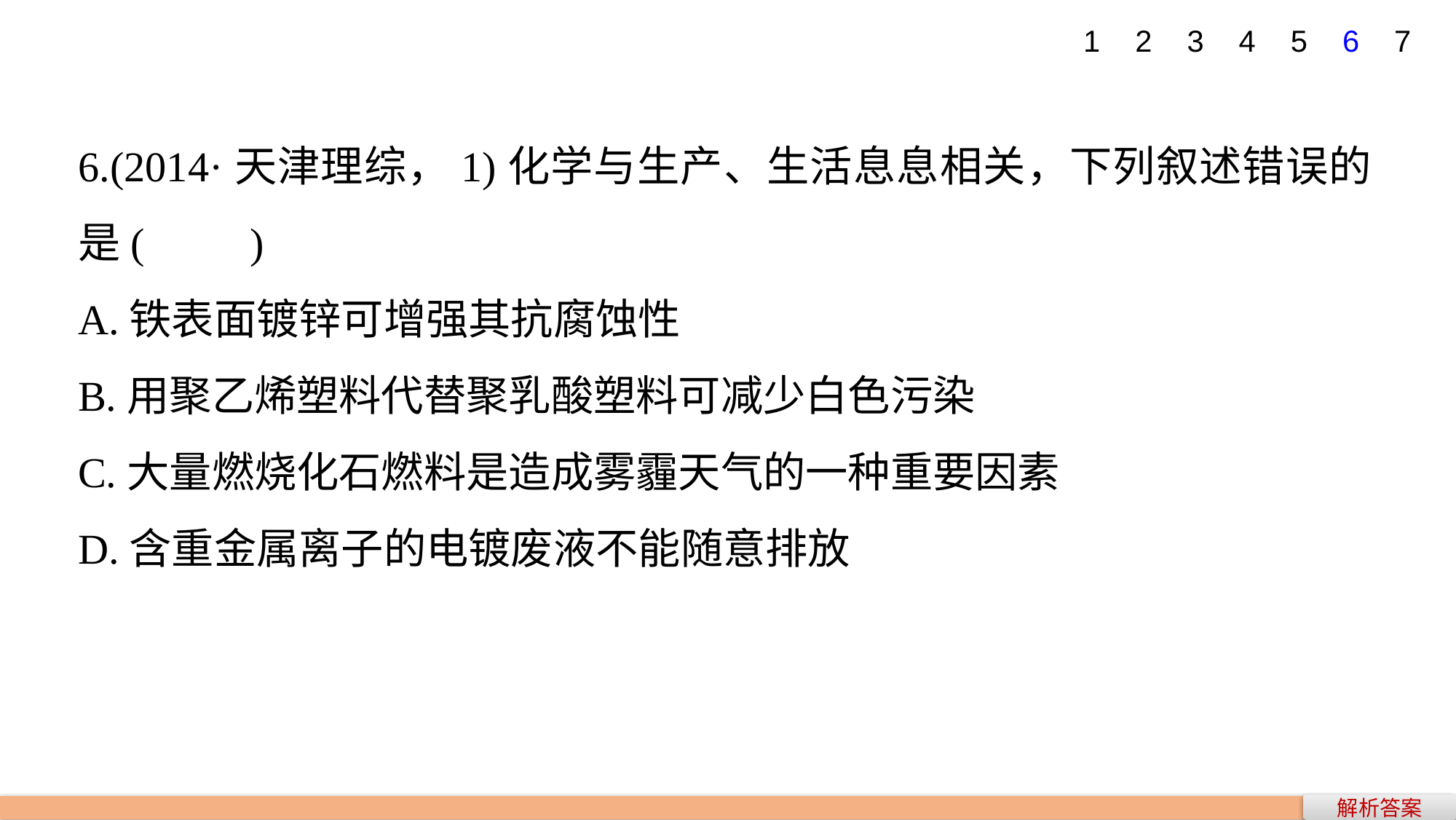

1
2
3
4
5
6
7
6.(2014·天津理综，1)化学与生产、生活息息相关，下列叙述错误的是(　　)
A.铁表面镀锌可增强其抗腐蚀性
B.用聚乙烯塑料代替聚乳酸塑料可减少白色污染
C.大量燃烧化石燃料是造成雾霾天气的一种重要因素
D.含重金属离子的电镀废液不能随意排放
解析答案